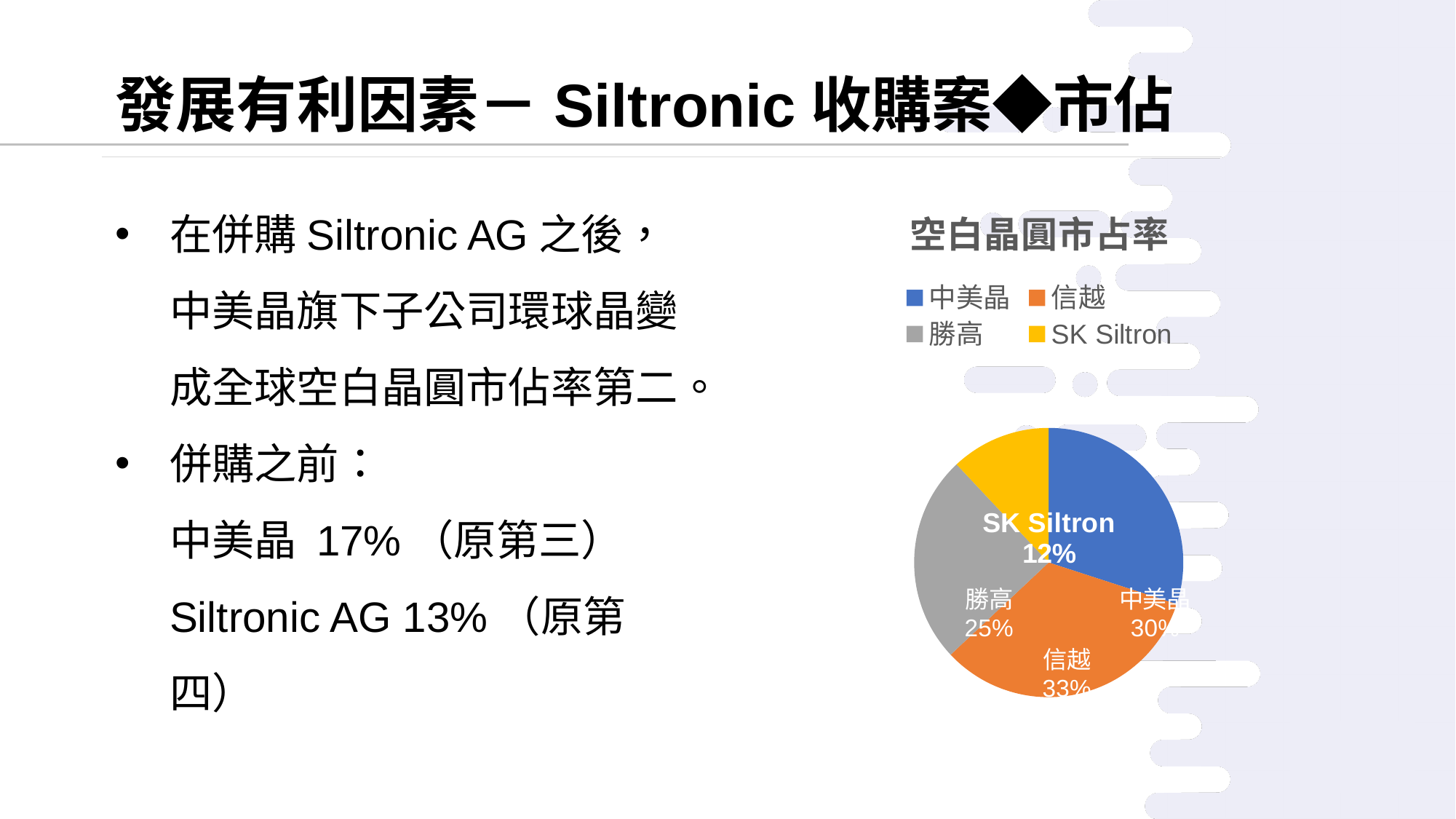

發展有利因素－Siltronic收購案◆市佔
在併購Siltronic AG之後，中美晶旗下子公司環球晶變成全球空白晶圓市佔率第二。
併購之前：
中美晶 17%（原第三）
Siltronic AG 13%（原第四）

### Chart: 空白晶圓市占率

| Category |  |
|---|---|
| 中美晶 | 0.3 |
| 信越 | 0.33 |
| 勝高 | 0.25 |
| SK Siltron | 0.12 |